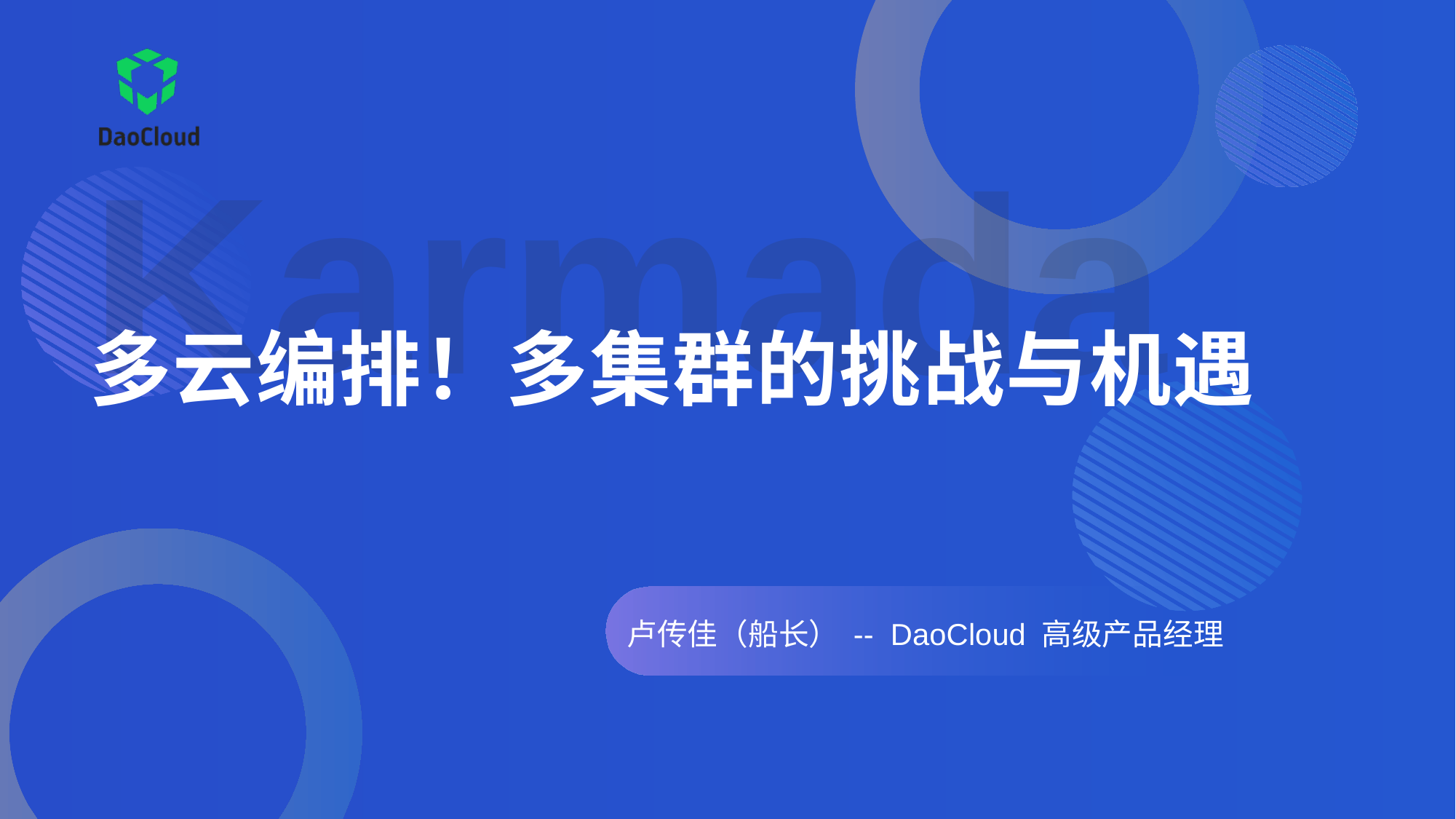

Karmada
# 多云编排！多集群的挑战与机遇

卢传佳（船长） --  DaoCloud 高级产品经理